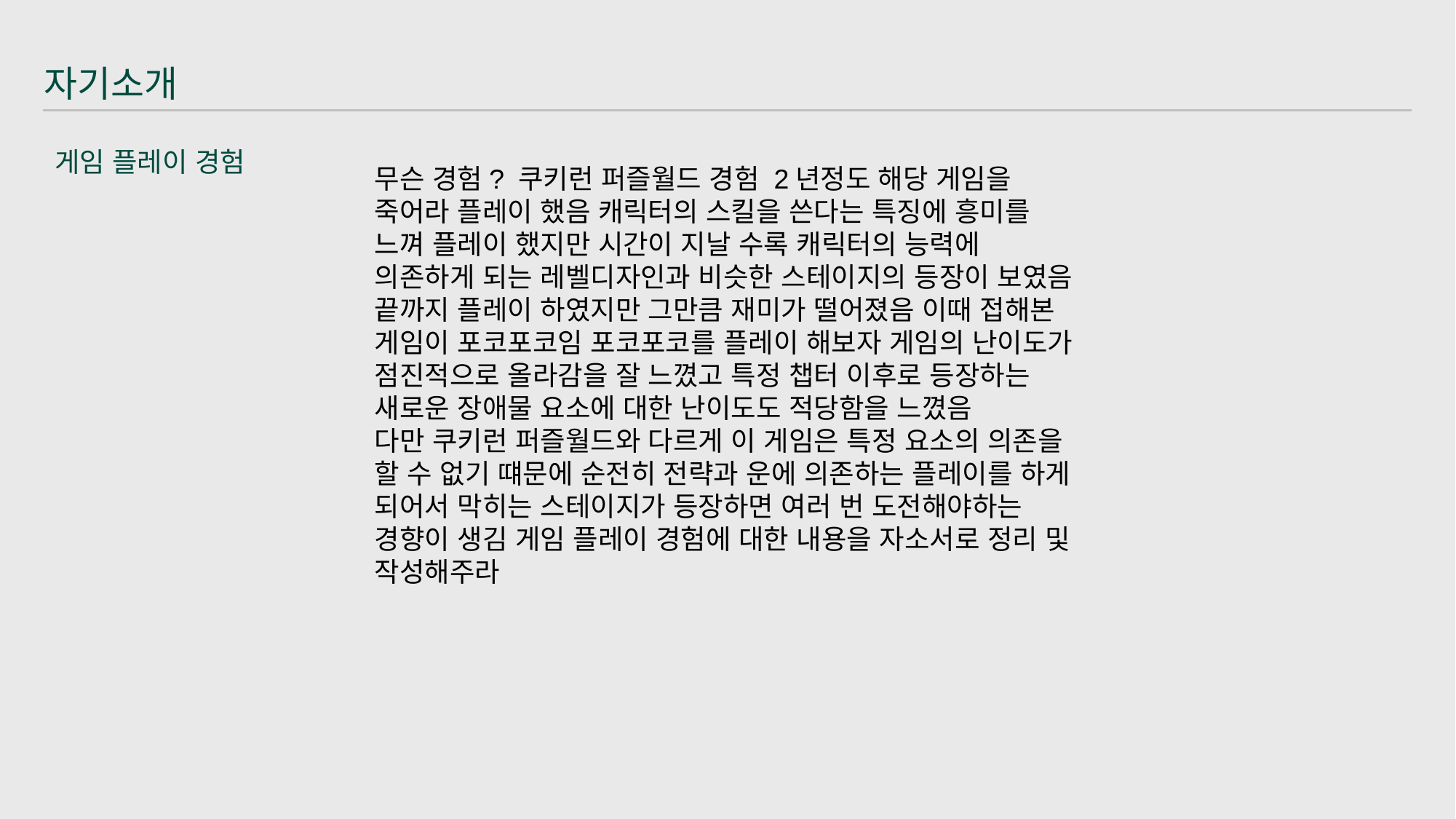

자기소개
게임 플레이 경험
무슨 경험? 쿠키런 퍼즐월드 경험 2년정도 해당 게임을 죽어라 플레이 했음 캐릭터의 스킬을 쓴다는 특징에 흥미를 느껴 플레이 했지만 시간이 지날 수록 캐릭터의 능력에 의존하게 되는 레벨디자인과 비슷한 스테이지의 등장이 보였음
끝까지 플레이 하였지만 그만큼 재미가 떨어졌음 이때 접해본 게임이 포코포코임 포코포코를 플레이 해보자 게임의 난이도가 점진적으로 올라감을 잘 느꼈고 특정 챕터 이후로 등장하는 새로운 장애물 요소에 대한 난이도도 적당함을 느꼈음
다만 쿠키런 퍼즐월드와 다르게 이 게임은 특정 요소의 의존을 할 수 없기 떄문에 순전히 전략과 운에 의존하는 플레이를 하게 되어서 막히는 스테이지가 등장하면 여러 번 도전해야하는 경향이 생김 게임 플레이 경험에 대한 내용을 자소서로 정리 및 작성해주라